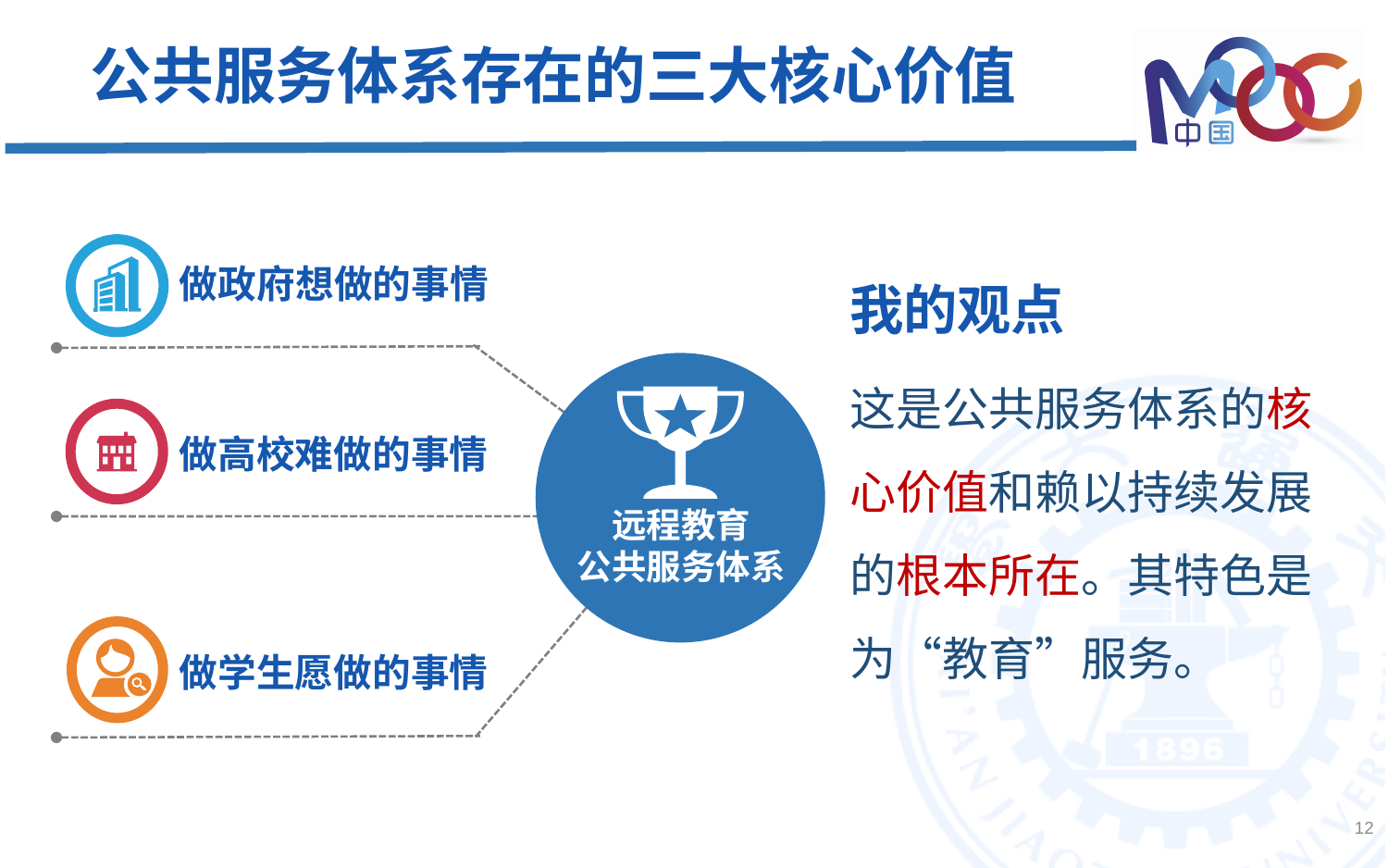

公共服务体系存在的三大核心价值
我的观点
这是公共服务体系的核心价值和赖以持续发展的根本所在。其特色是为“教育”服务。

做政府想做的事情

做高校难做的事情
远程教育
公共服务体系

做学生愿做的事情
12